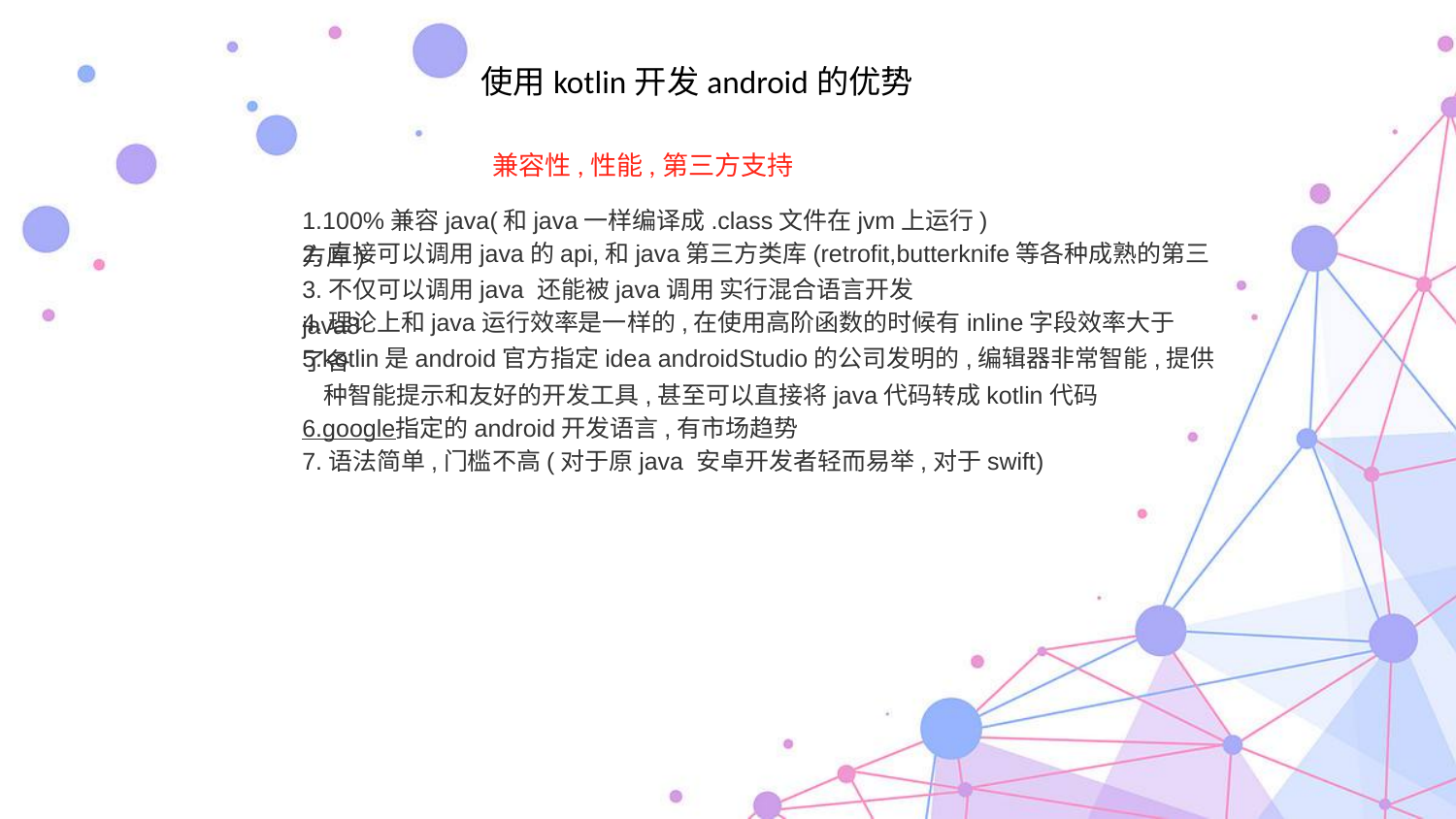

使用kotlin开发android的优势
兼容性,性能,第三方支持
1.100%兼容java(和java一样编译成.class文件在jvm上运行)
2.直接可以调用java的api,和java第三方类库(retrofit,butterknife等各种成熟的第三方库)
3.不仅可以调用java 还能被java调用 实行混合语言开发
4.理论上和java运行效率是一样的,在使用高阶函数的时候有inline字段效率大于java8
5.kotlin是android官方指定idea androidStudio的公司发明的,编辑器非常智能,提供了各
   种智能提示和友好的开发工具,甚至可以直接将java代码转成kotlin代码
6.google指定的android开发语言,有市场趋势
7.语法简单,门槛不高(对于原java 安卓开发者轻而易举,对于swift)